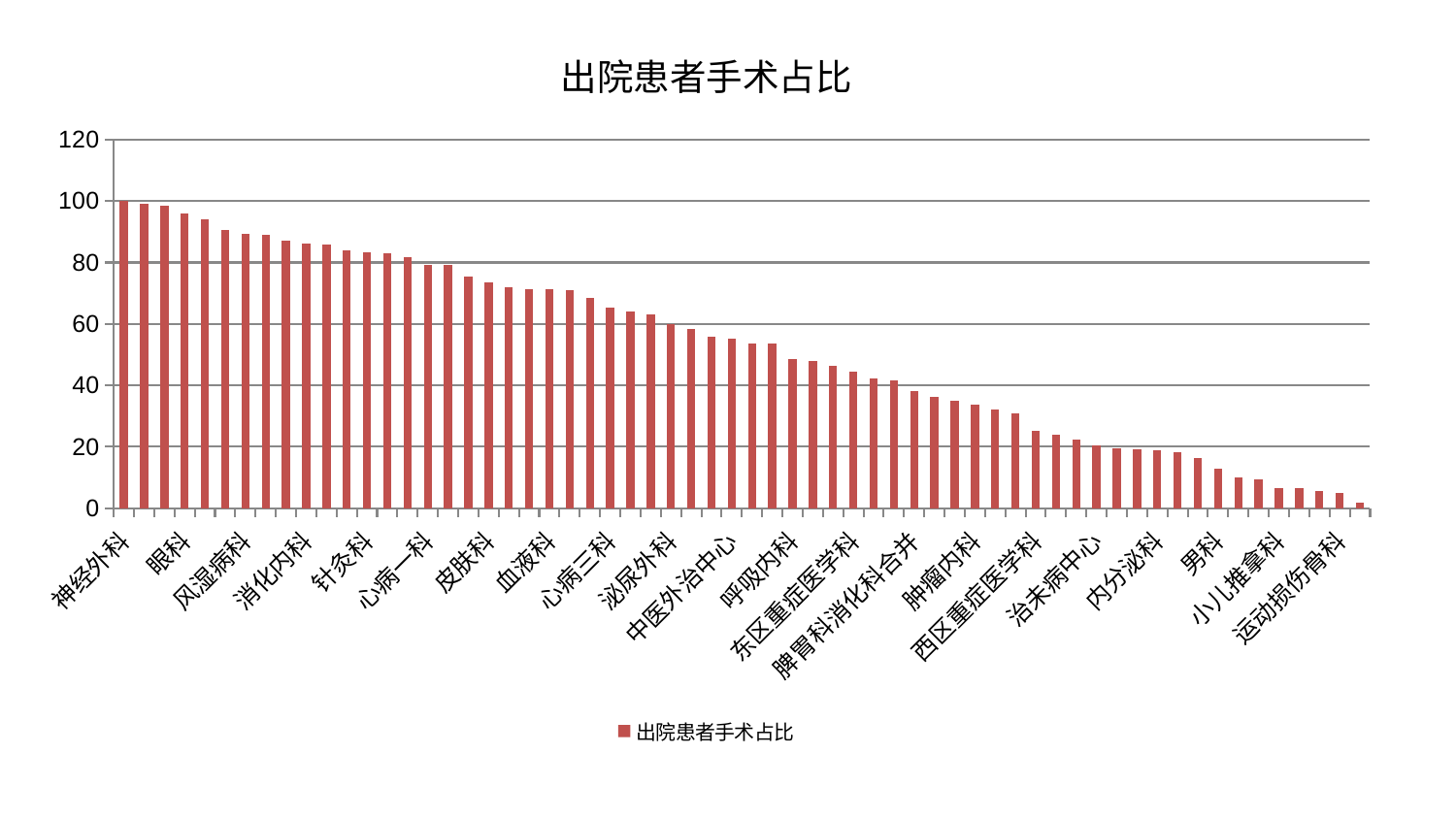

### Chart: 出院患者手术占比

| Category | 出院患者手术占比 |
|---|---|
| 神经外科 | 100.0 |
| 微创骨科 | 98.98667356165511 |
| 美容皮肤科 | 98.36936300627173 |
| 眼科 | 95.92979167914443 |
| 耳鼻喉科 | 94.01112292355717 |
| 肝胆外科 | 90.65059327378178 |
| 风湿病科 | 89.34238651213656 |
| 周围血管科 | 88.96125157469582 |
| 乳腺甲状腺外科 | 87.2386501126992 |
| 消化内科 | 86.07966960422716 |
| 肾脏内科 | 85.76158085544458 |
| 肛肠科 | 83.93008079040814 |
| 针灸科 | 83.35801235346992 |
| 口腔科 | 83.02523687881548 |
| 脑病一科 | 81.63476899399686 |
| 心病一科 | 79.34831306195485 |
| 小儿骨科 | 79.29091152027371 |
| 胸外科 | 75.58431591003982 |
| 皮肤科 | 73.44390305561683 |
| 脾胃病科 | 71.80738613334233 |
| 肾病科 | 71.32352812977341 |
| 血液科 | 71.29105694033149 |
| 综合内科 | 70.95676053887453 |
| 脑病三科 | 68.53119173882483 |
| 心病三科 | 65.28084465326877 |
| 肝病科 | 63.91511648723874 |
| 神经内科 | 62.98437631630439 |
| 泌尿外科 | 59.87573479914439 |
| 康复科 | 58.448750153584406 |
| 产科 | 55.86450742895601 |
| 中医外治中心 | 55.152395801056166 |
| 显微骨科 | 53.79891770367293 |
| 老年医学科 | 53.546361636727354 |
| 呼吸内科 | 48.54634993011557 |
| 妇二科 | 48.05175356543954 |
| 妇科 | 46.32847913768614 |
| 东区重症医学科 | 44.52171765504249 |
| 心病四科 | 42.20149789361234 |
| 推拿科 | 41.560287415194985 |
| 脾胃科消化科合并 | 38.01495202738183 |
| 心血管内科 | 36.226006874929865 |
| 身心医学科 | 34.89440337624088 |
| 肿瘤内科 | 33.592017979527846 |
| 医院 | 32.06567348729862 |
| 脊柱骨科 | 30.827508065469832 |
| 西区重症医学科 | 25.216016688524807 |
| 脑病二科 | 23.78304083055204 |
| 东区肾病科 | 22.460894597687815 |
| 治未病中心 | 20.457152985104415 |
| 心病二科 | 19.48738808149481 |
| 关节骨科 | 19.352101568148186 |
| 内分泌科 | 18.965665630004455 |
| 骨科 | 18.14689537749771 |
| 重症医学科 | 16.214497983783513 |
| 男科 | 12.944260539134802 |
| 妇科妇二科合并 | 9.980529593409155 |
| 中医经典科 | 9.387383370221428 |
| 小儿推拿科 | 6.683364716818428 |
| 儿科 | 6.459820739675564 |
| 普通外科 | 5.550281373925433 |
| 运动损伤骨科 | 5.096197503853139 |
| 创伤骨科 | 1.9552332522301394 |
166